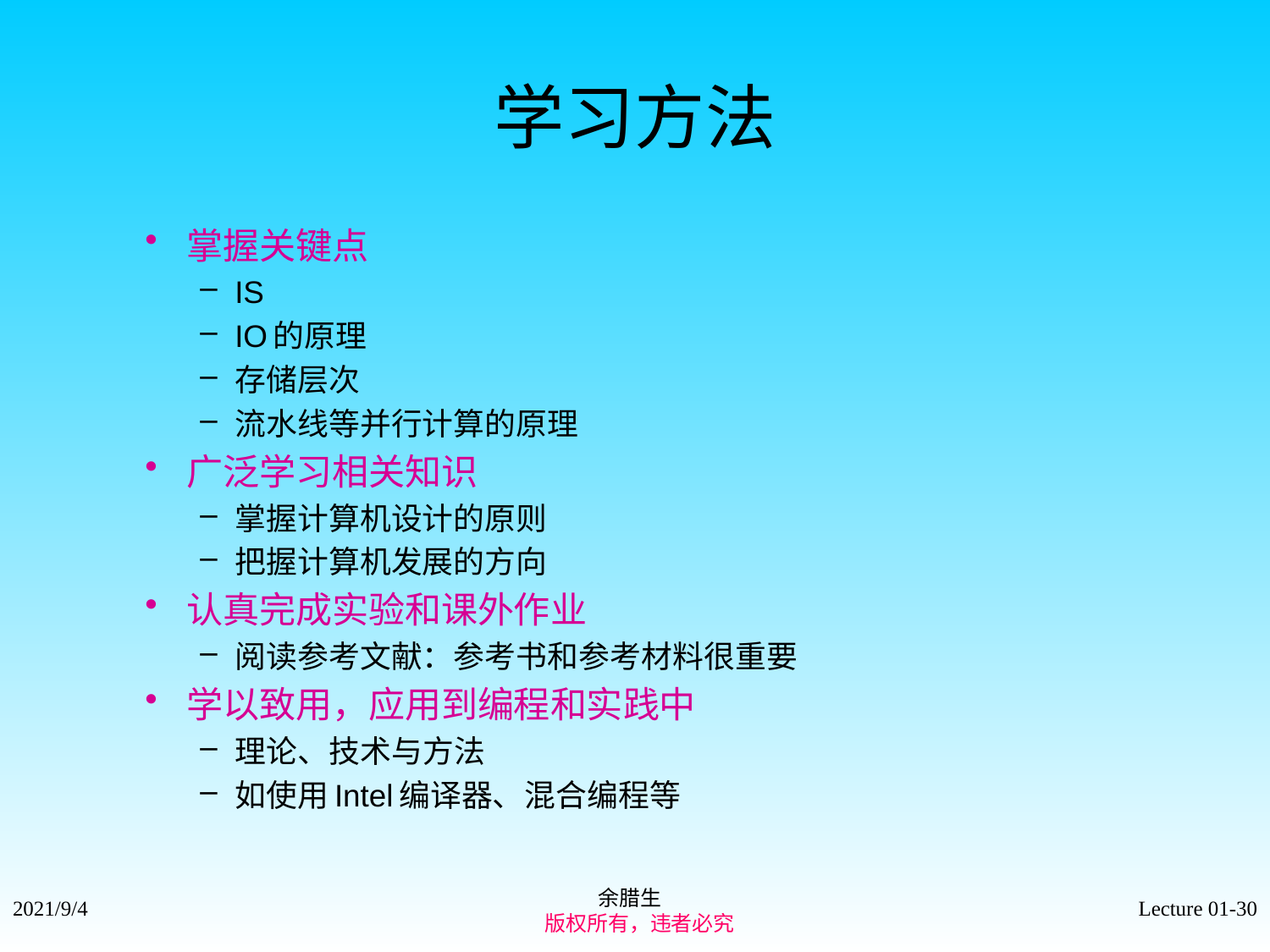

# 学习方法
掌握关键点
IS
IO的原理
存储层次
流水线等并行计算的原理
广泛学习相关知识
掌握计算机设计的原则
把握计算机发展的方向
认真完成实验和课外作业
阅读参考文献：参考书和参考材料很重要
学以致用，应用到编程和实践中
理论、技术与方法
如使用Intel编译器、混合编程等
余腊生
 版权所有，违者必究
2021/9/4
Lecture 01-30